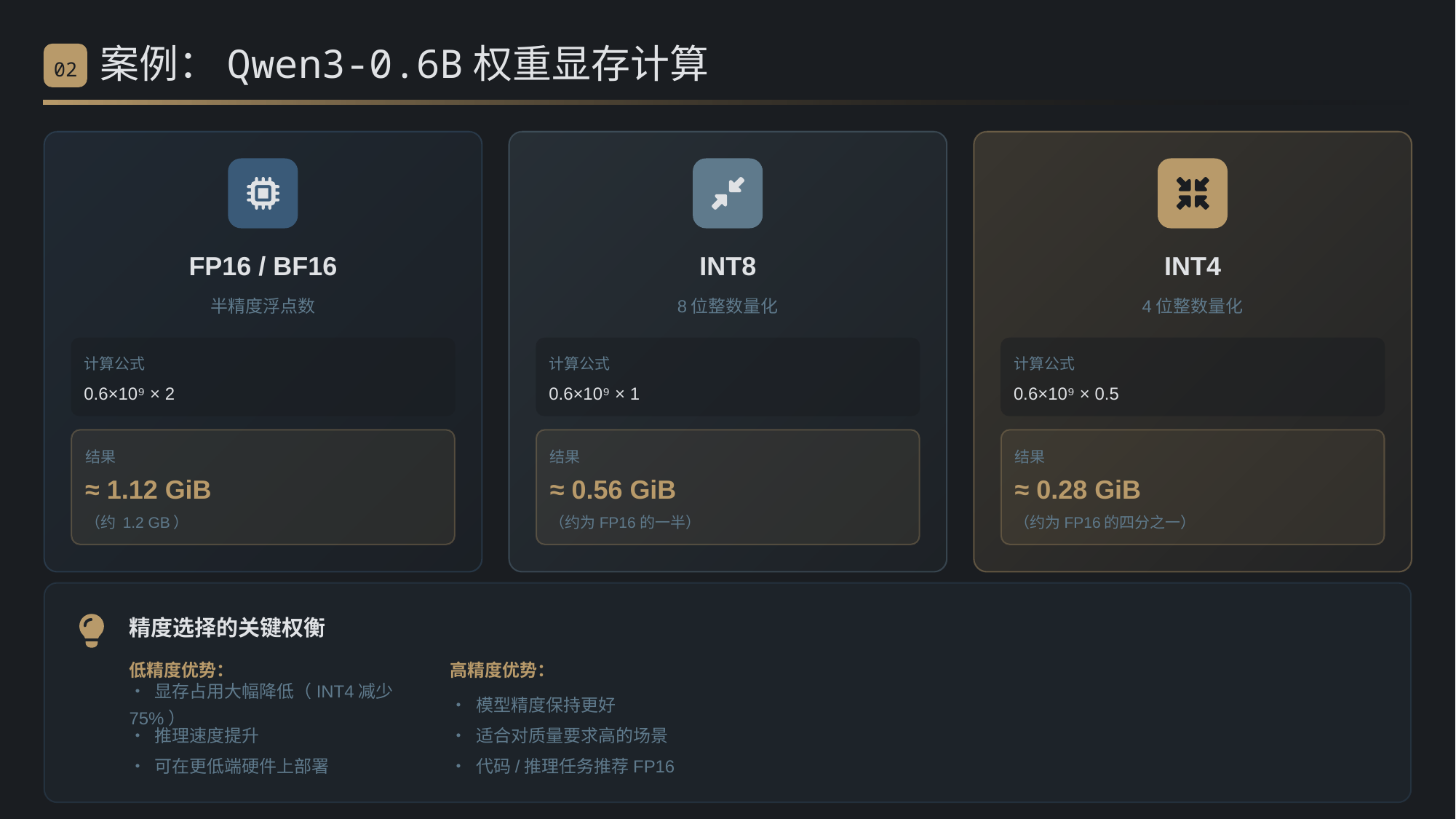

案例：Qwen3-0.6B权重显存计算
02

FP16 / BF16
INT8
INT4
半精度浮点数
8位整数量化
4位整数量化

计算公式
计算公式
计算公式
0.6×10⁹ × 2
0.6×10⁹ × 1
0.6×10⁹ × 0.5

结果
结果
结果
≈ 1.12 GiB
≈ 0.56 GiB
≈ 0.28 GiB
（约 1.2 GB）
（约为FP16的一半）
（约为FP16的四分之一）

精度选择的关键权衡

低精度优势：
高精度优势：
• 显存占用大幅降低（INT4减少75%）
• 模型精度保持更好
• 推理速度提升
• 适合对质量要求高的场景
• 可在更低端硬件上部署
• 代码/推理任务推荐FP16